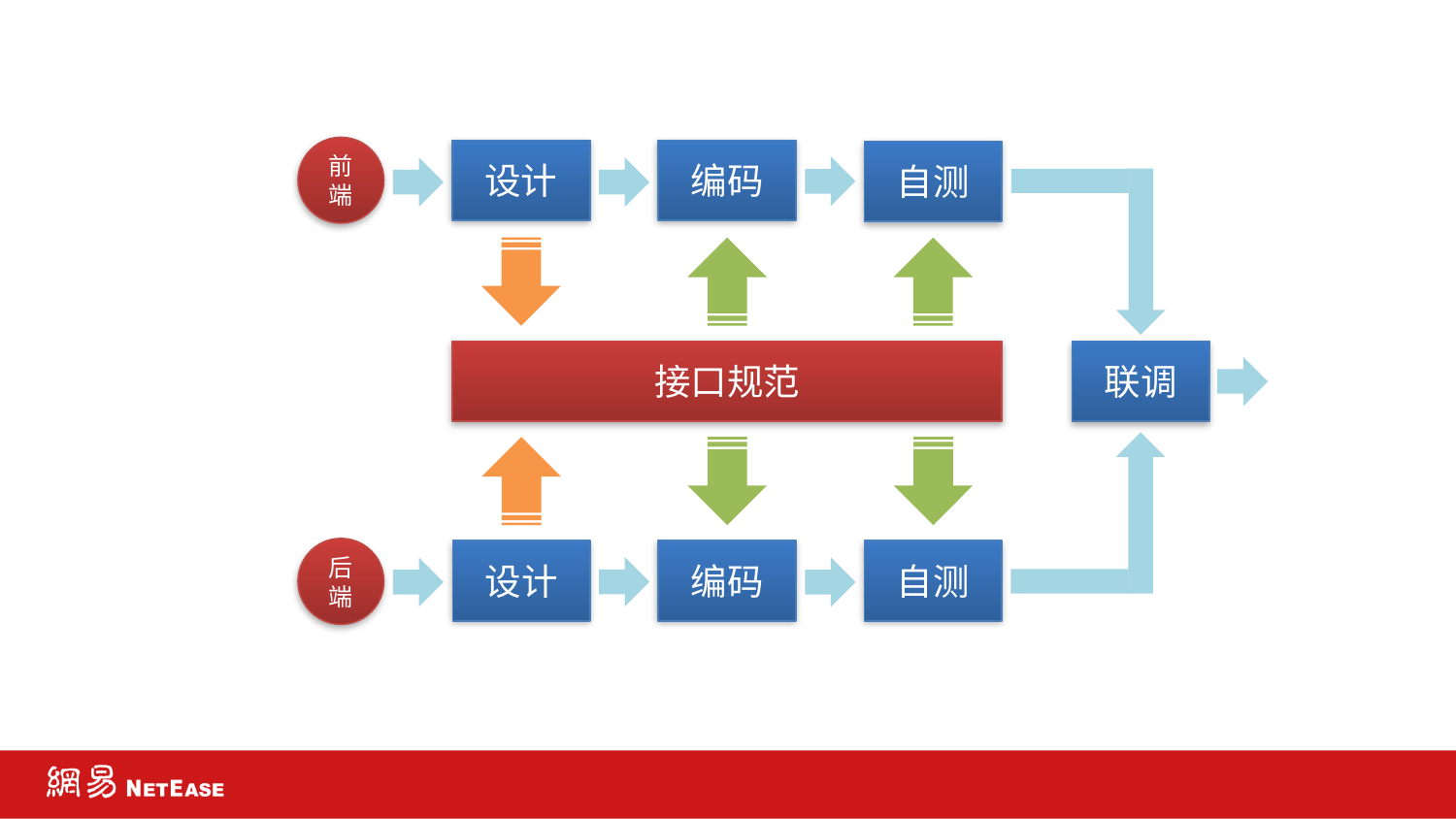

前端
设计
编码
自测

接口规范
联调

后端
设计
编码
自测